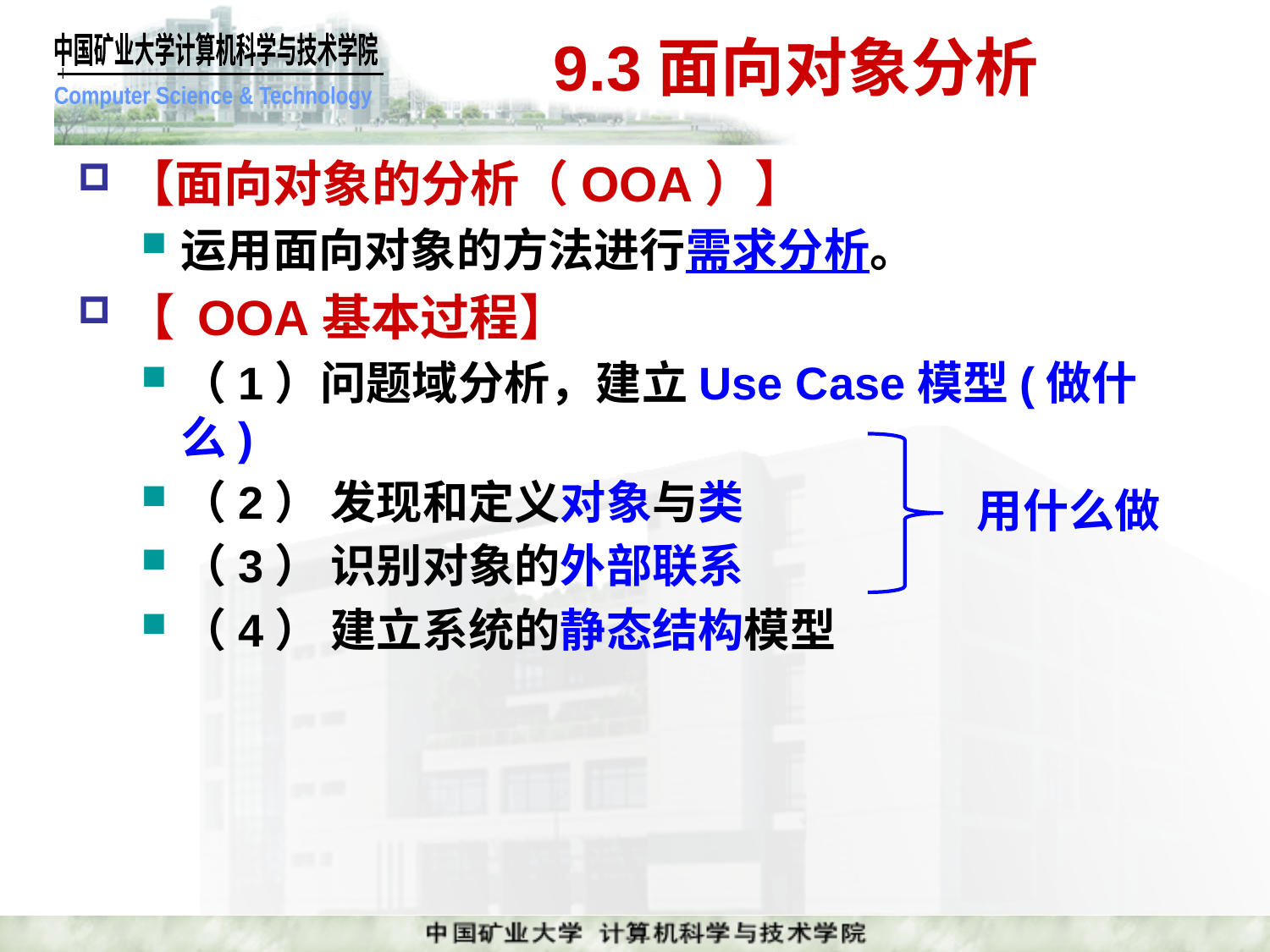

# 9.3面向对象分析
【面向对象的分析（OOA）】
运用面向对象的方法进行需求分析。
【 OOA基本过程】
（1）问题域分析，建立Use Case模型(做什么)
（2） 发现和定义对象与类
（3） 识别对象的外部联系
（4） 建立系统的静态结构模型

用什么做
114